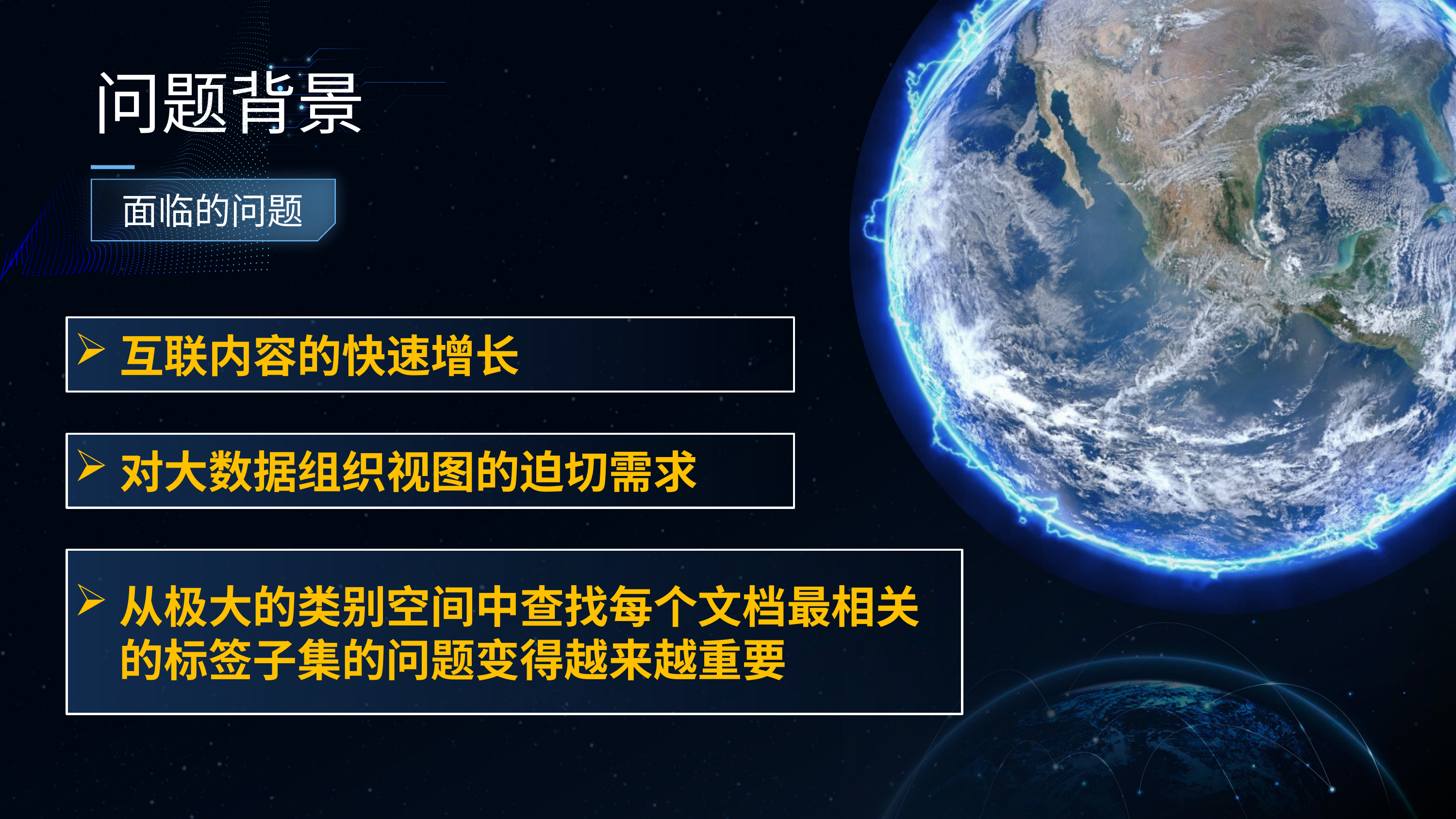

问题背景

面临的问题
互联内容的快速增长
对大数据组织视图的迫切需求
从极大的类别空间中查找每个文档最相关的标签子集的问题变得越来越重要